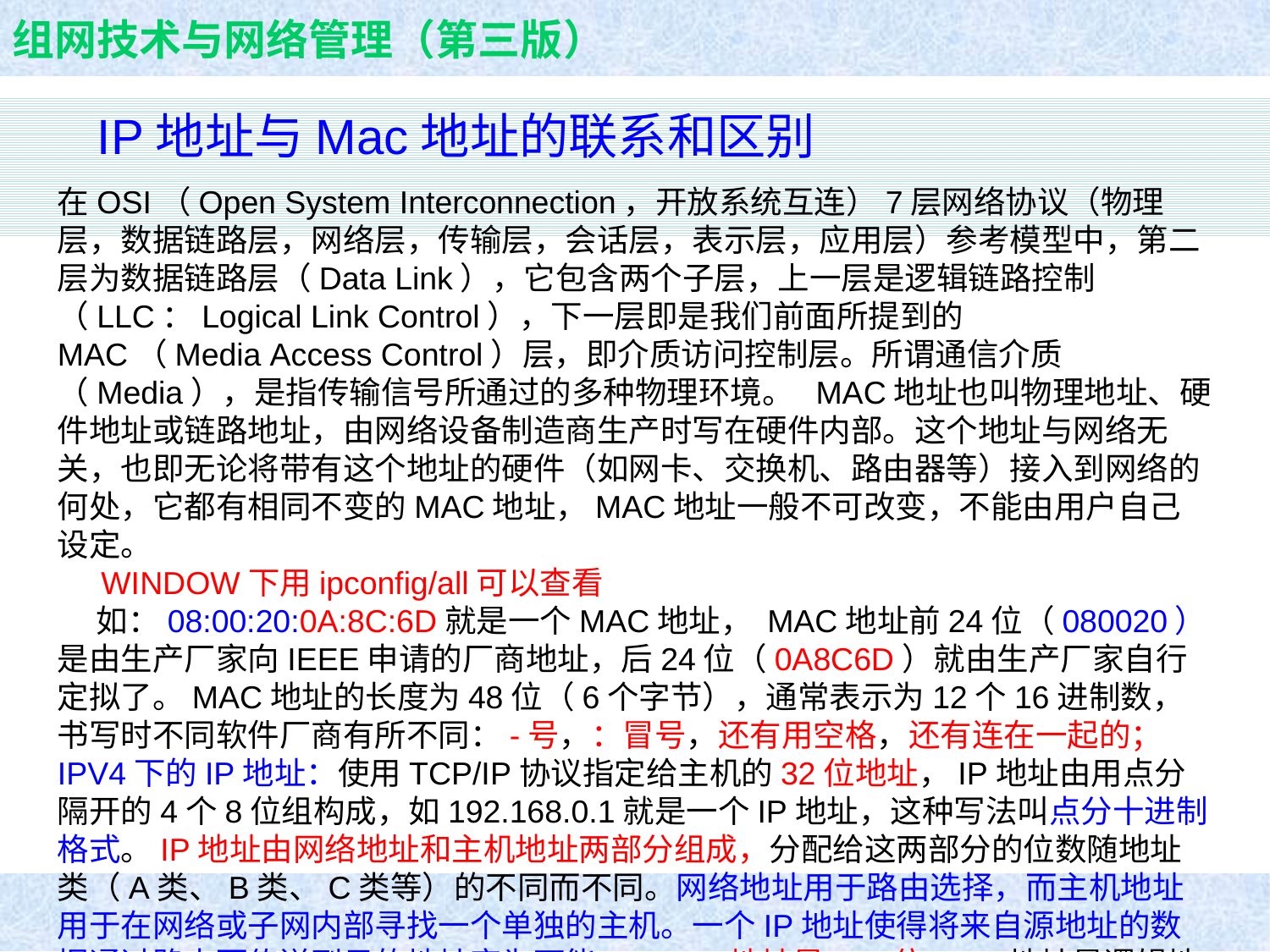

IP地址与Mac地址的联系和区别
在OSI（Open System Interconnection，开放系统互连）7层网络协议（物理层，数据链路层，网络层，传输层，会话层，表示层，应用层）参考模型中，第二层为数据链路层（Data Link），它包含两个子层，上一层是逻辑链路控制（LLC：Logical Link Control），下一层即是我们前面所提到的MAC（Media Access Control）层，即介质访问控制层。所谓通信介质（Media），是指传输信号所通过的多种物理环境。  MAC地址也叫物理地址、硬件地址或链路地址，由网络设备制造商生产时写在硬件内部。这个地址与网络无关，也即无论将带有这个地址的硬件（如网卡、交换机、路由器等）接入到网络的何处，它都有相同不变的MAC地址，MAC地址一般不可改变，不能由用户自己设定。 
     WINDOW下用ipconfig/all可以查看
　 如：08:00:20:0A:8C:6D就是一个MAC地址， MAC地址前24位（080020）是由生产厂家向IEEE申请的厂商地址，后24位（0A8C6D）就由生产厂家自行定拟了。MAC地址的长度为48位（6个字节），通常表示为12个16进制数，书写时不同软件厂商有所不同：-号，：冒号，还有用空格，还有连在一起的；
IPV4下的IP地址：使用TCP/IP协议指定给主机的32位地址，IP地址由用点分隔开的4个8位组构成，如192.168.0.1就是一个IP地址，这种写法叫点分十进制格式。IP地址由网络地址和主机地址两部分组成，分配给这两部分的位数随地址类（A类、B类、C类等）的不同而不同。网络地址用于路由选择，而主机地址用于在网络或子网内部寻找一个单独的主机。一个IP地址使得将来自源地址的数据通过路由而传送到目的地址变为可能。   IPv6地址是128位。 IP地址是逻辑地址。